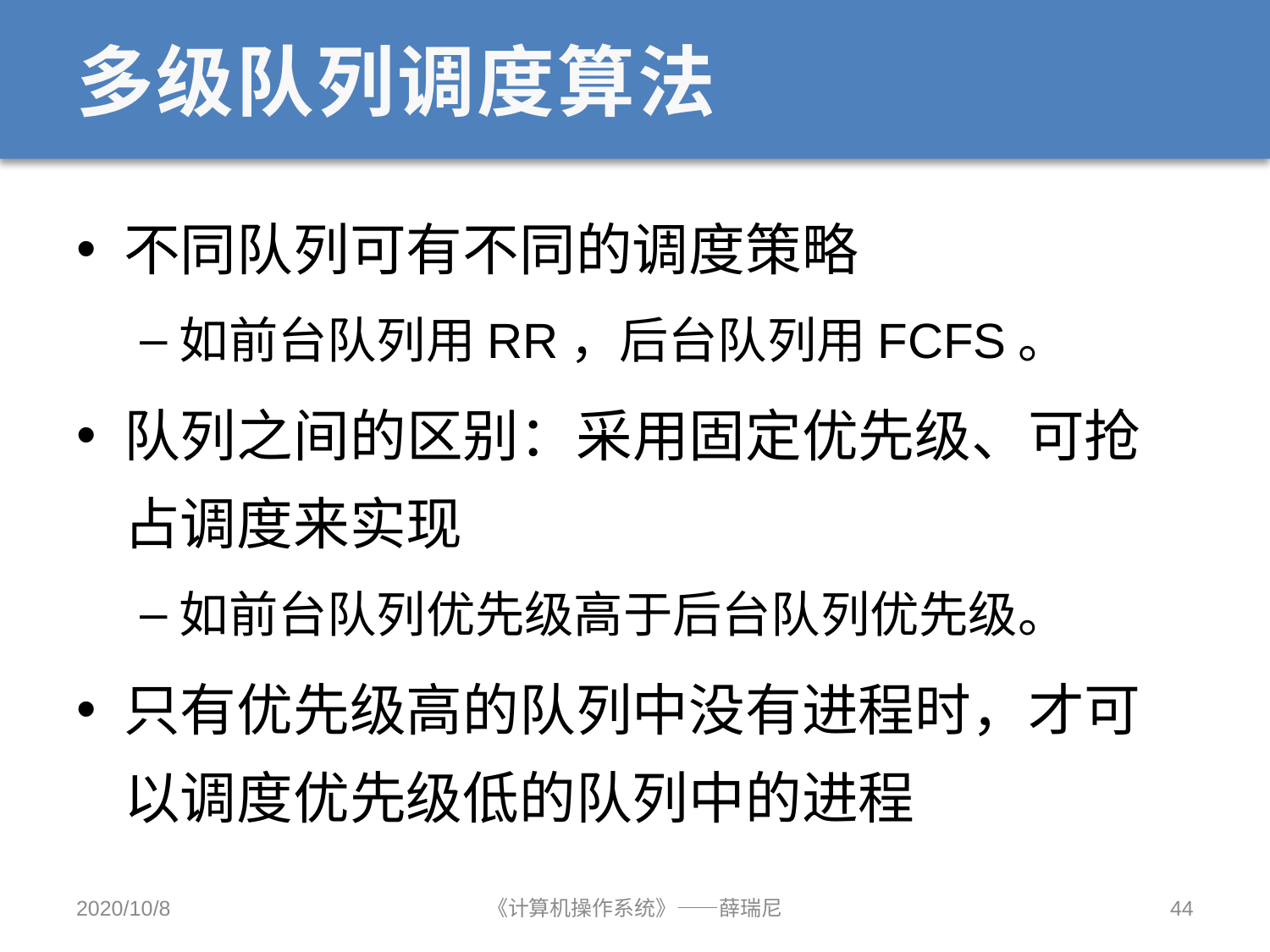

# 多级队列调度算法
不同队列可有不同的调度策略
如前台队列用RR，后台队列用FCFS。
队列之间的区别：采用固定优先级、可抢占调度来实现
如前台队列优先级高于后台队列优先级。
只有优先级高的队列中没有进程时，才可以调度优先级低的队列中的进程
2020/10/8
《计算机操作系统》——薛瑞尼
44